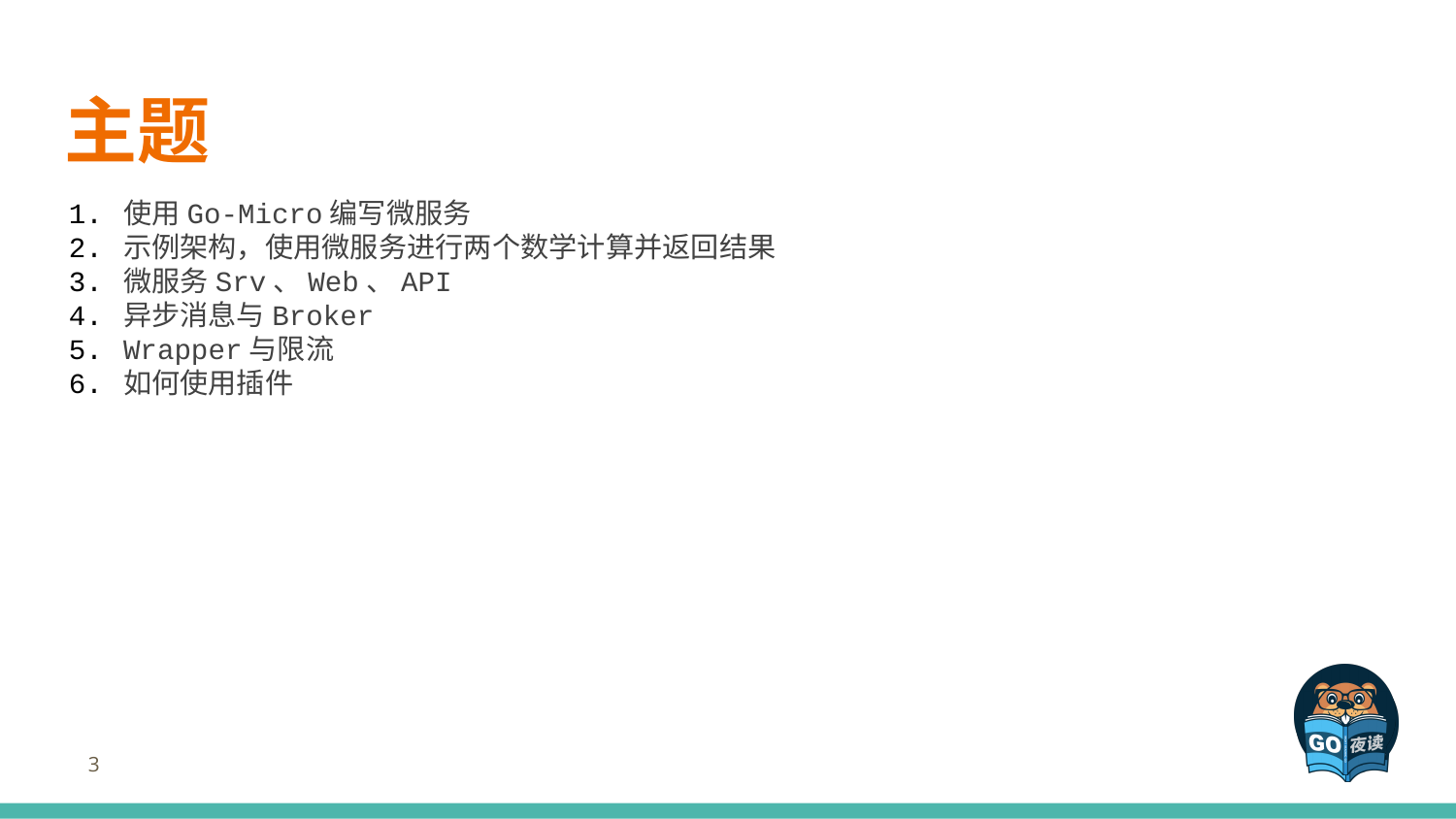

# 主题
使用Go-Micro编写微服务
示例架构，使用微服务进行两个数学计算并返回结果
微服务Srv、Web、API
异步消息与Broker
Wrapper与限流
如何使用插件
3